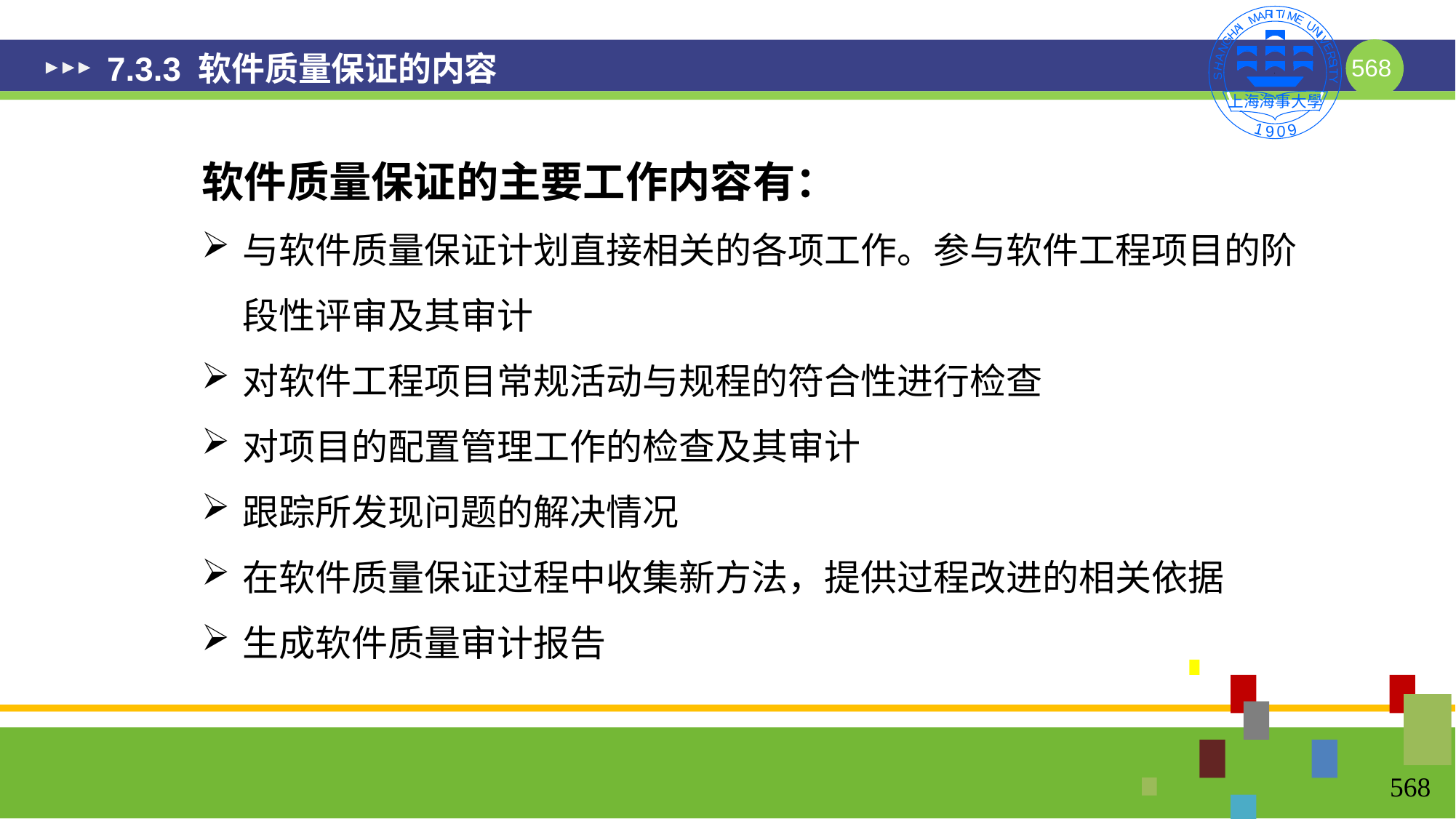

# 7.3.3 软件质量保证的内容
软件质量保证的主要工作内容有：
与软件质量保证计划直接相关的各项工作。参与软件工程项目的阶段性评审及其审计
对软件工程项目常规活动与规程的符合性进行检查
对项目的配置管理工作的检查及其审计
跟踪所发现问题的解决情况
在软件质量保证过程中收集新方法，提供过程改进的相关依据
生成软件质量审计报告

568
568